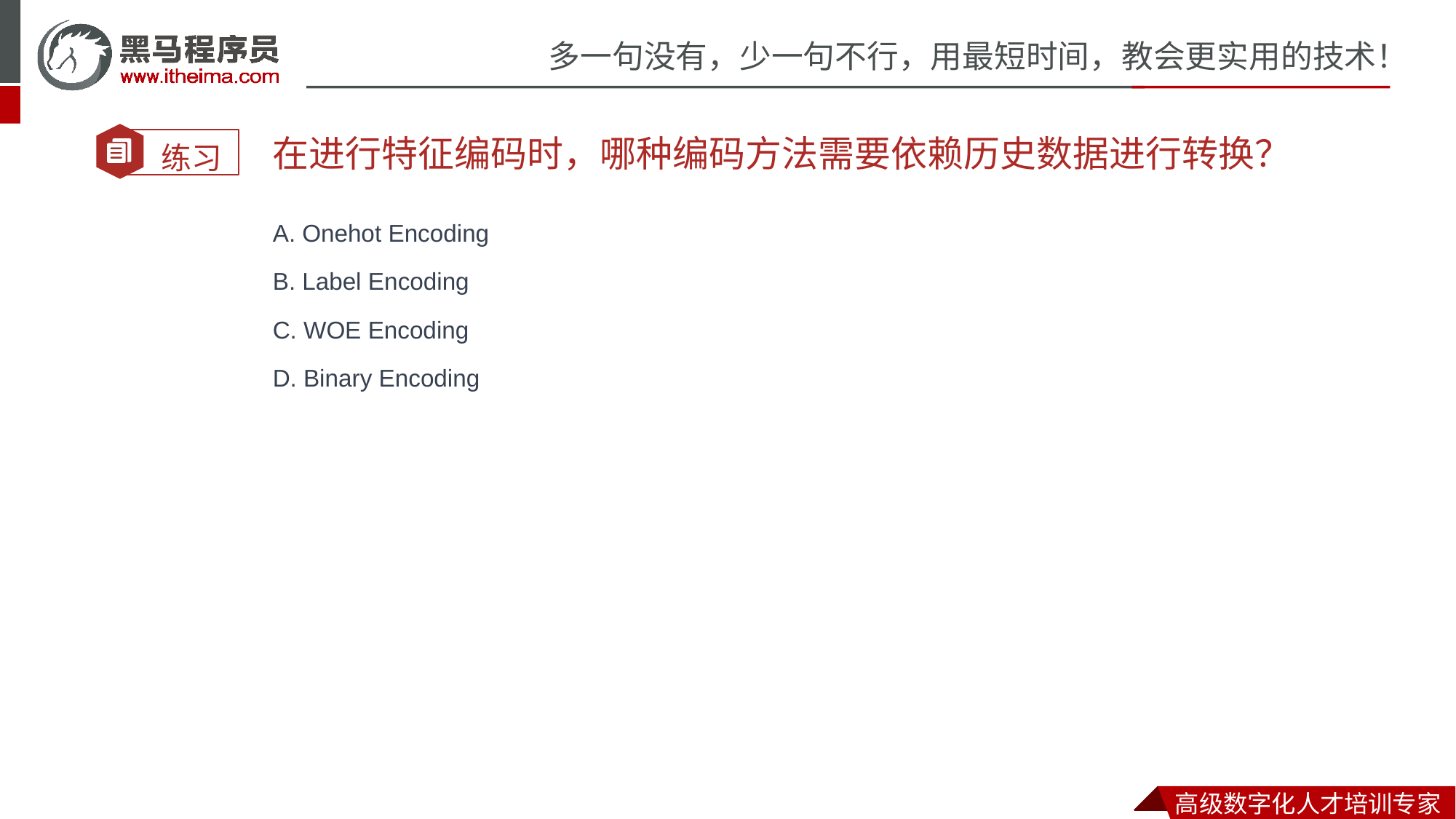

在进行特征编码时，哪种编码方法需要依赖历史数据进行转换？
A. Onehot Encoding
B. Label Encoding
C. WOE Encoding
D. Binary Encoding